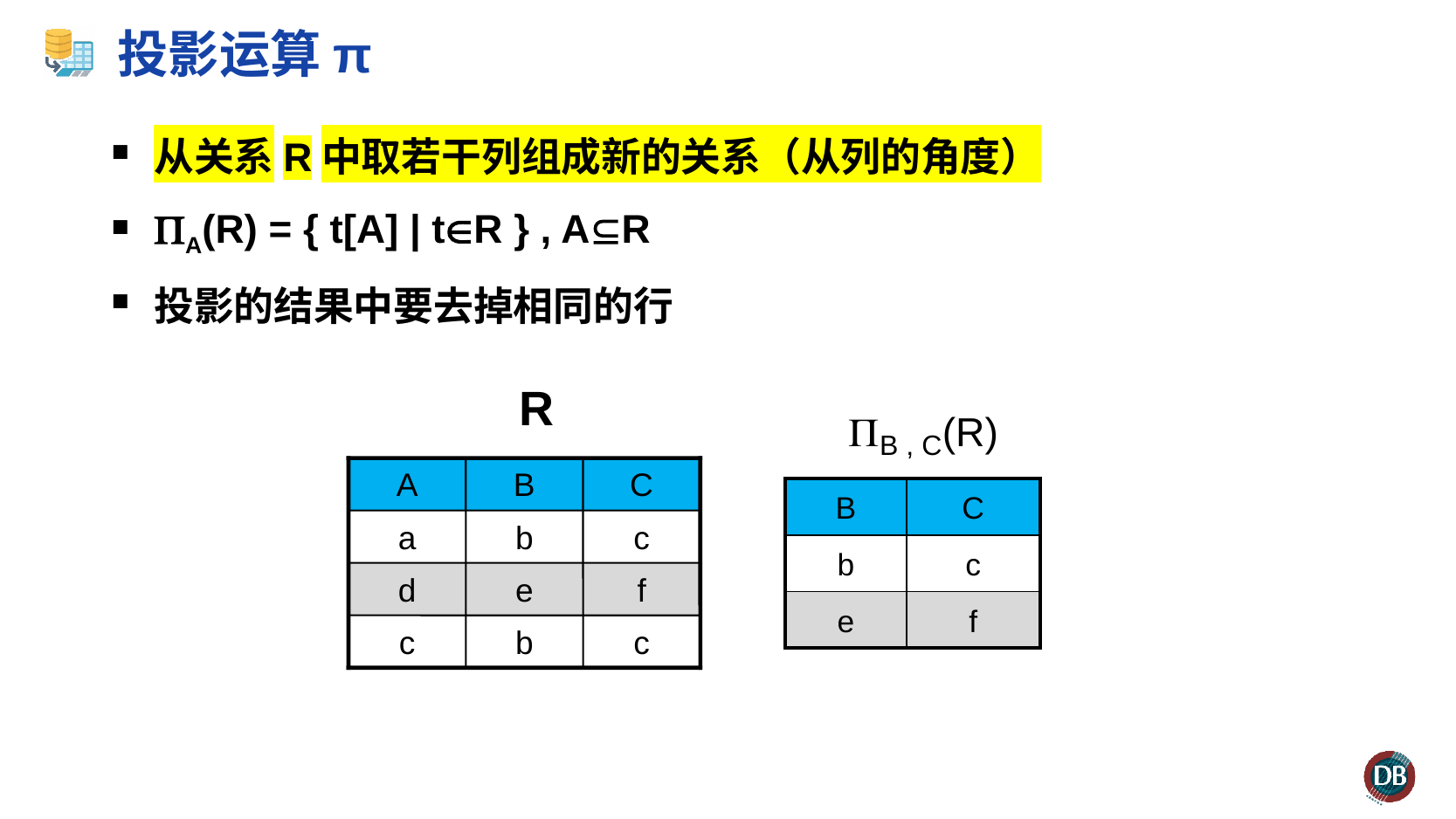

# 投影运算π
从关系R中取若干列组成新的关系（从列的角度）
ΠA(R) = { t[A] | t∈R } , A⊆R
投影的结果中要去掉相同的行
R
 ΠB , C(R)
A

B

C

a

b
c
d

e
f
c

b
c

| B | C |
| --- | --- |
| b | c |
| e | f |